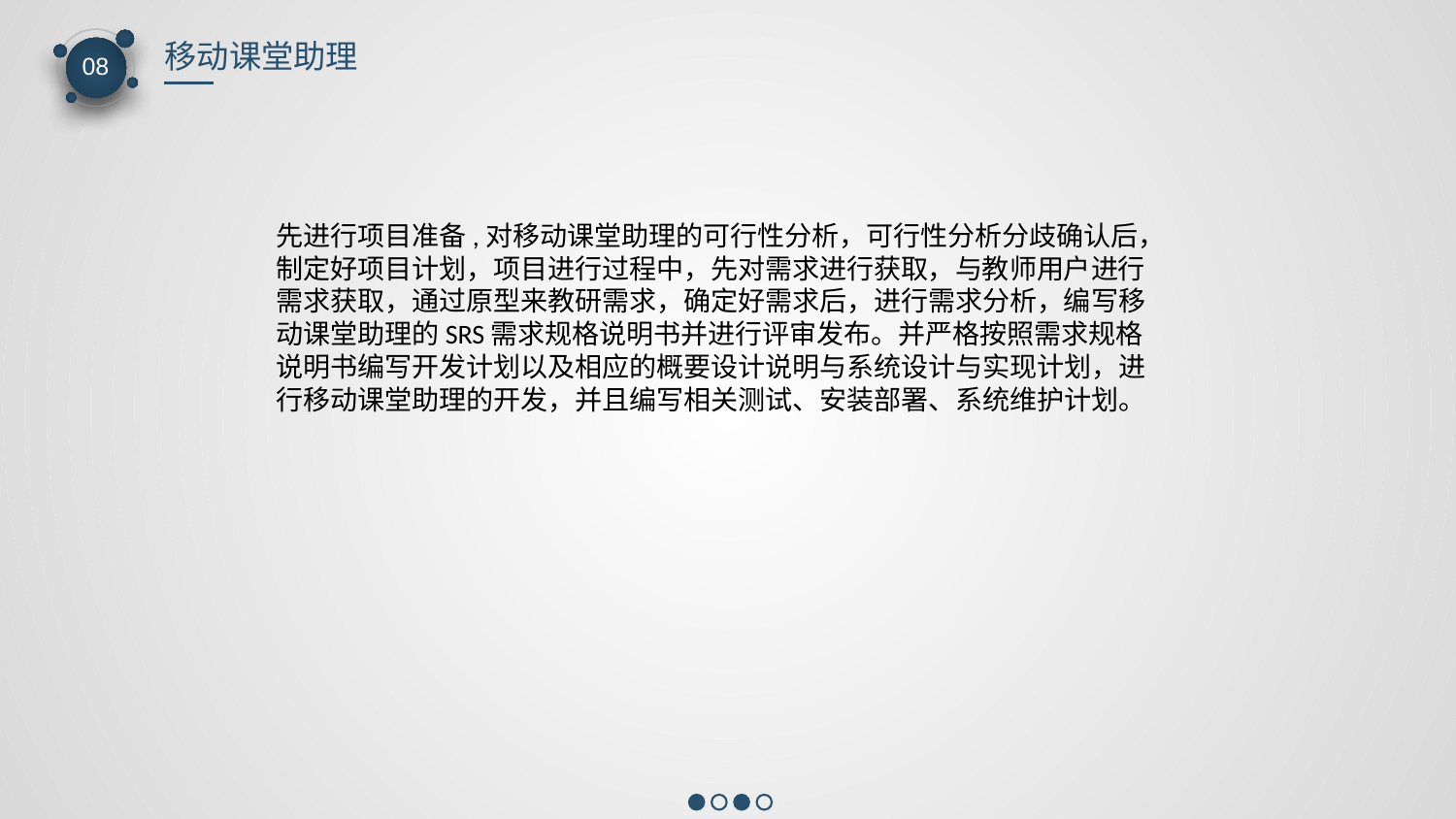

移动课堂助理
08
先进行项目准备,对移动课堂助理的可行性分析，可行性分析分歧确认后，制定好项目计划，项目进行过程中，先对需求进行获取，与教师用户进行需求获取，通过原型来教研需求，确定好需求后，进行需求分析，编写移动课堂助理的SRS需求规格说明书并进行评审发布。并严格按照需求规格说明书编写开发计划以及相应的概要设计说明与系统设计与实现计划，进行移动课堂助理的开发，并且编写相关测试、安装部署、系统维护计划。